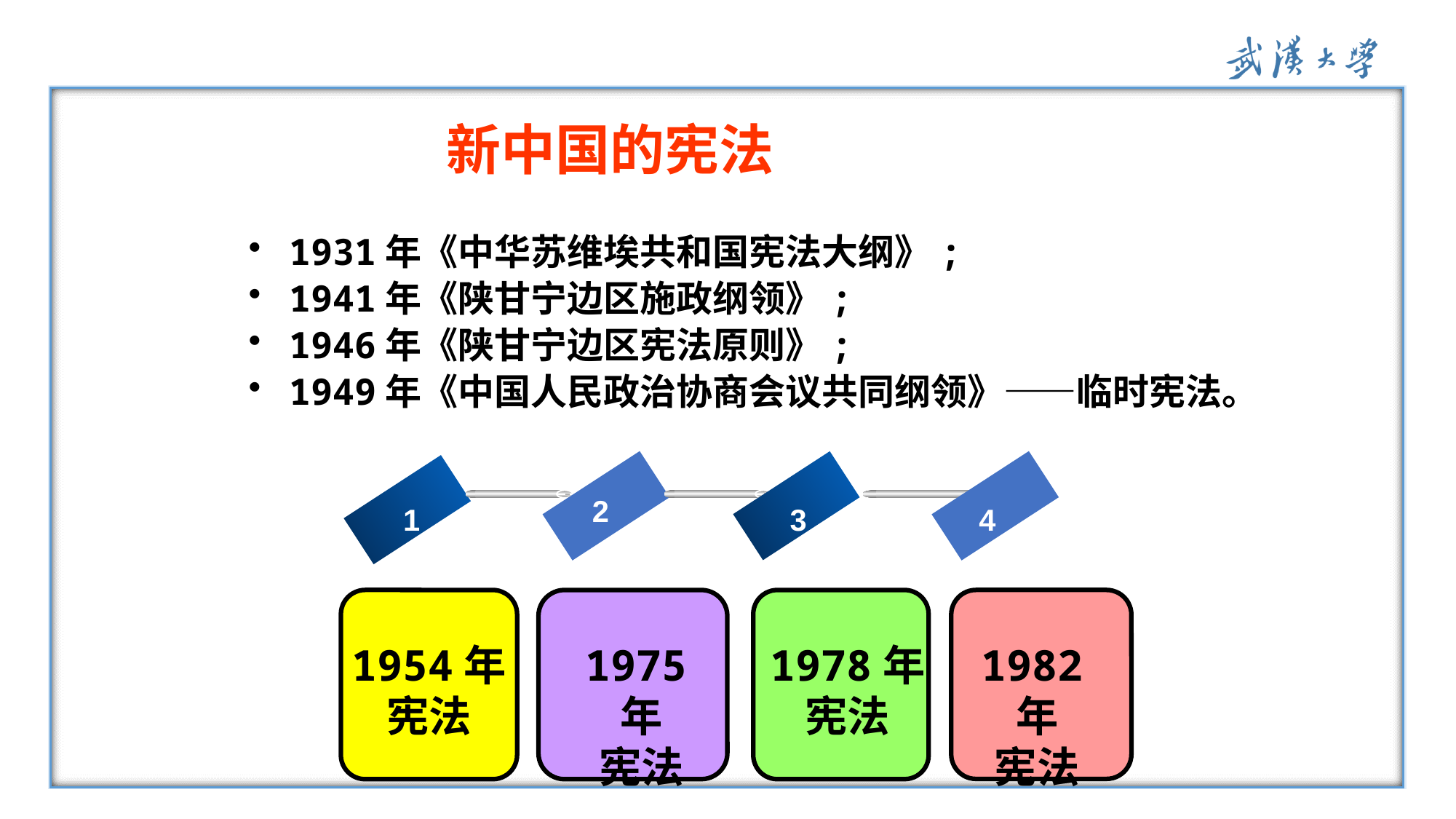

# 新中国的宪法
1931年《中华苏维埃共和国宪法大纲》;
1941年《陕甘宁边区施政纲领》;
1946年《陕甘宁边区宪法原则》;
1949年《中国人民政治协商会议共同纲领》——临时宪法。

2
1
3
4

1982年
宪法
1954年
宪法
1975年
宪法
1978年
宪法